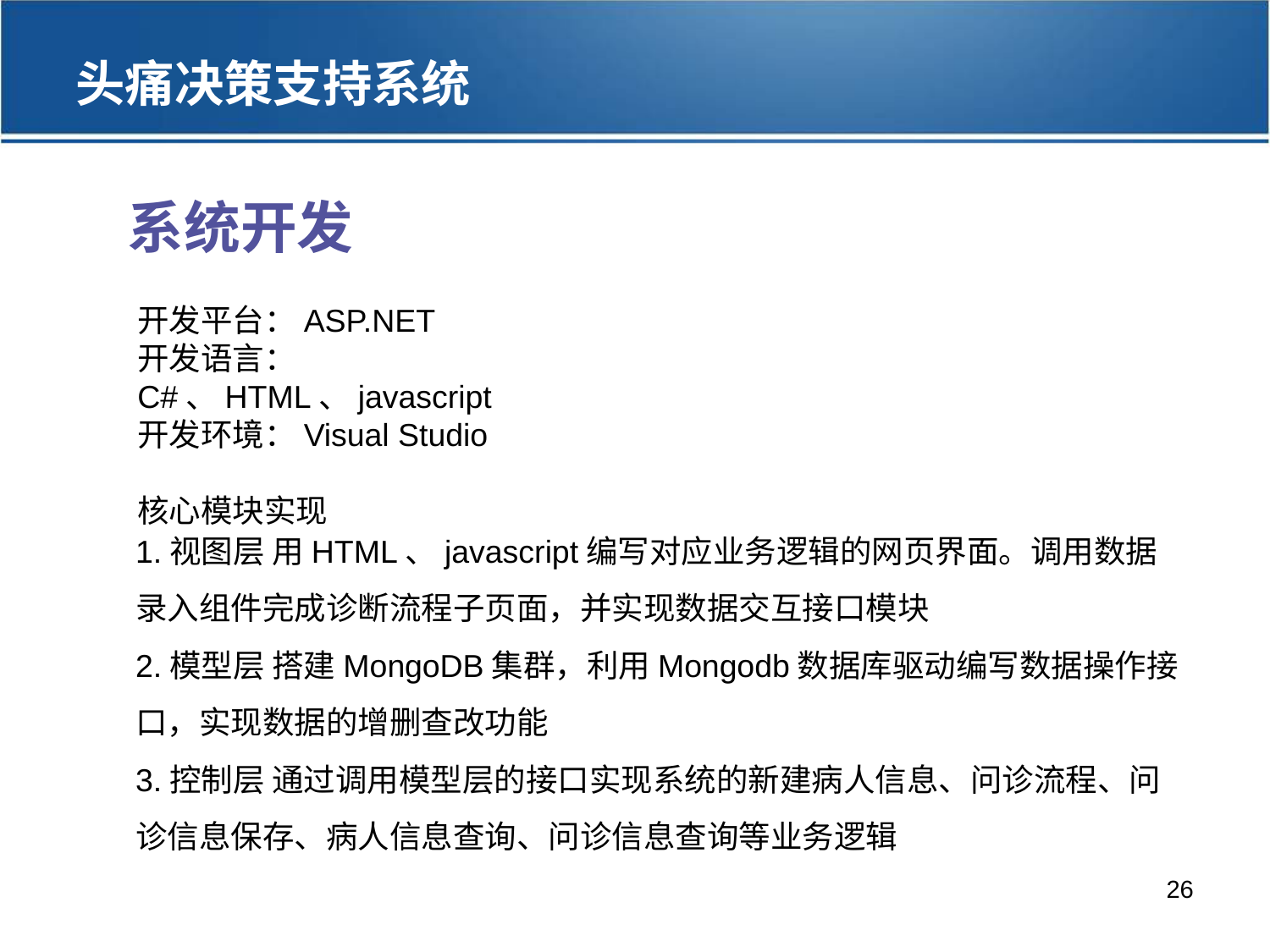

头痛决策支持系统
系统开发
开发平台：ASP.NET
开发语言：C#、HTML、javascript
开发环境：Visual Studio

核心模块实现

1.视图层 用HTML、javascript编写对应业务逻辑的网页界面。调用数据录入组件完成诊断流程子页面，并实现数据交互接口模块
2.模型层 搭建MongoDB集群，利用Mongodb数据库驱动编写数据操作接口，实现数据的增删查改功能
3.控制层 通过调用模型层的接口实现系统的新建病人信息、问诊流程、问诊信息保存、病人信息查询、问诊信息查询等业务逻辑
26